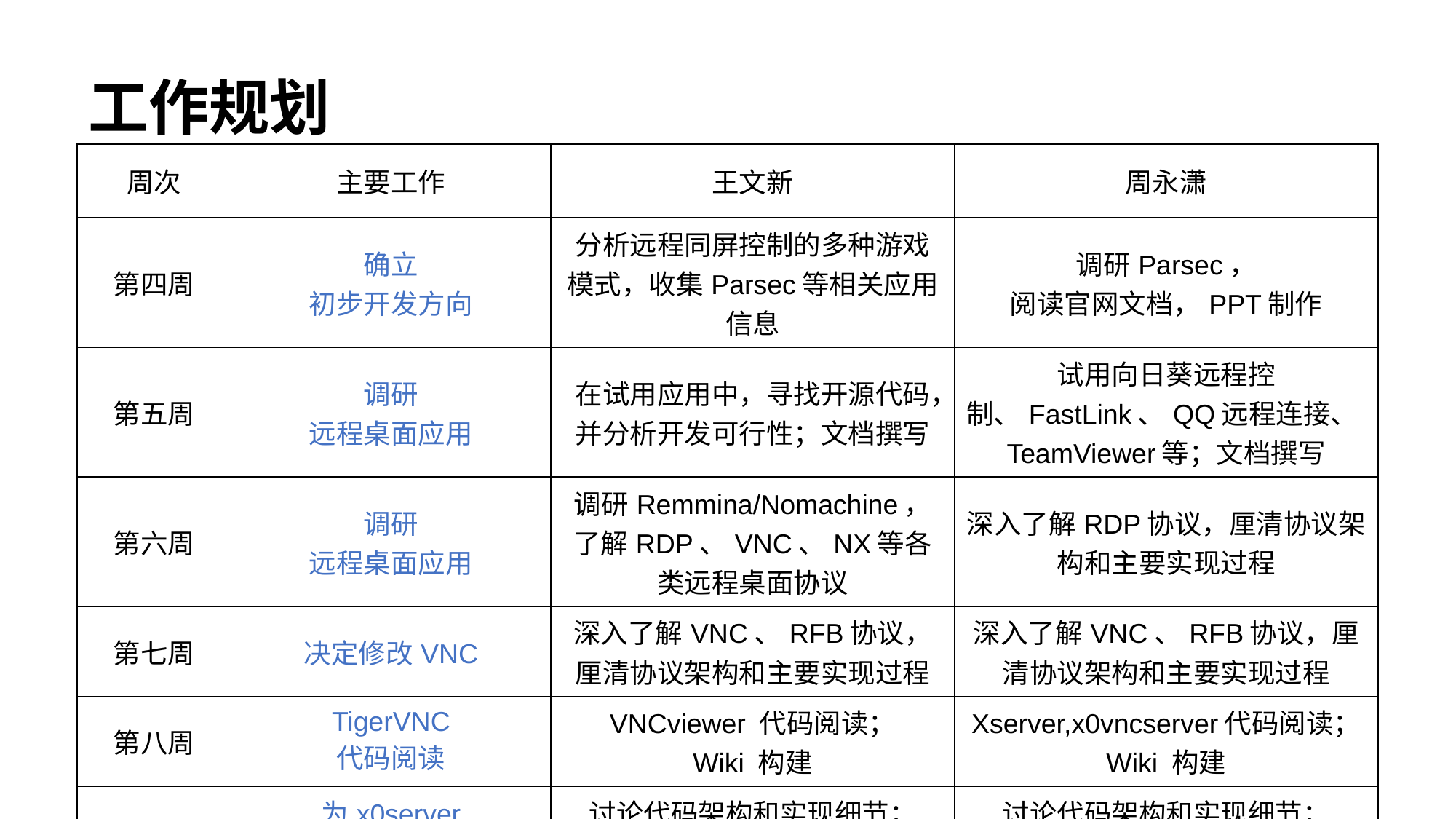

# 工作规划
| 周次 | 主要工作 | 王文新 | 周永潇 |
| --- | --- | --- | --- |
| 第四周 | 确立 初步开发方向 | 分析远程同屏控制的多种游戏模式，收集Parsec等相关应用信息 | 调研Parsec， 阅读官网文档，PPT制作 |
| 第五周 | 调研 远程桌面应用 | 在试用应用中，寻找开源代码，并分析开发可行性；文档撰写 | 试用向日葵远程控制、FastLink、QQ远程连接、TeamViewer等；文档撰写 |
| 第六周 | 调研 远程桌面应用 | 调研Remmina/Nomachine，了解RDP、VNC、NX等各类远程桌面协议 | 深入了解RDP协议，厘清协议架构和主要实现过程 |
| 第七周 | 决定修改VNC | 深入了解VNC、RFB协议，厘清协议架构和主要实现过程 | 深入了解VNC、RFB协议，厘清协议架构和主要实现过程 |
| 第八周 | TigerVNC 代码阅读 | VNCviewer 代码阅读； Wiki 构建 | Xserver,x0vncserver代码阅读； Wiki 构建 |
| 第九周 | 为x0server 添加Quiche支持 | 讨论代码架构和实现细节； Build原生客户端、服务端 | 讨论代码架构和实现细节； 修改服务端代码 |